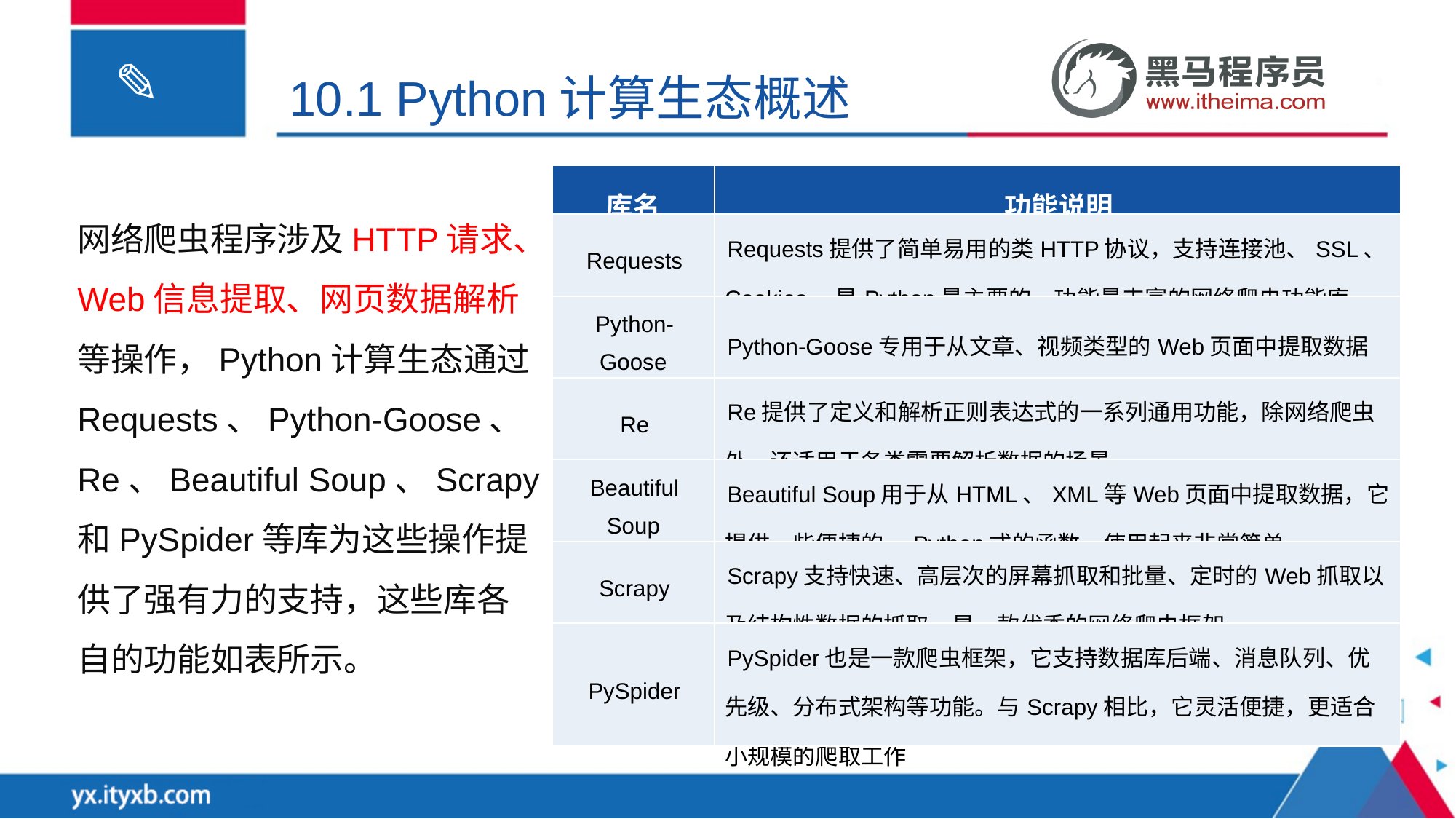

10.1 Python计算生态概述
| 库名 | 功能说明 |
| --- | --- |
| Requests | Requests提供了简单易用的类HTTP协议，支持连接池、SSL、Cookies，是Python最主要的、功能最丰富的网络爬虫功能库 |
| Python-Goose | Python-Goose专用于从文章、视频类型的Web页面中提取数据 |
| Re | Re提供了定义和解析正则表达式的一系列通用功能，除网络爬虫外，还适用于各类需要解析数据的场景 |
| Beautiful Soup | Beautiful Soup用于从HTML、XML等Web页面中提取数据，它提供一些便捷的、Python式的函数，使用起来非常简单 |
| Scrapy | Scrapy支持快速、高层次的屏幕抓取和批量、定时的Web抓取以及结构性数据的抓取，是一款优秀的网络爬虫框架 |
| PySpider | PySpider也是一款爬虫框架，它支持数据库后端、消息队列、优先级、分布式架构等功能。与Scrapy相比，它灵活便捷，更适合小规模的爬取工作 |
网络爬虫程序涉及HTTP请求、Web信息提取、网页数据解析等操作，Python计算生态通过Requests、Python-Goose、Re、Beautiful Soup、Scrapy和PySpider等库为这些操作提供了强有力的支持，这些库各自的功能如表所示。